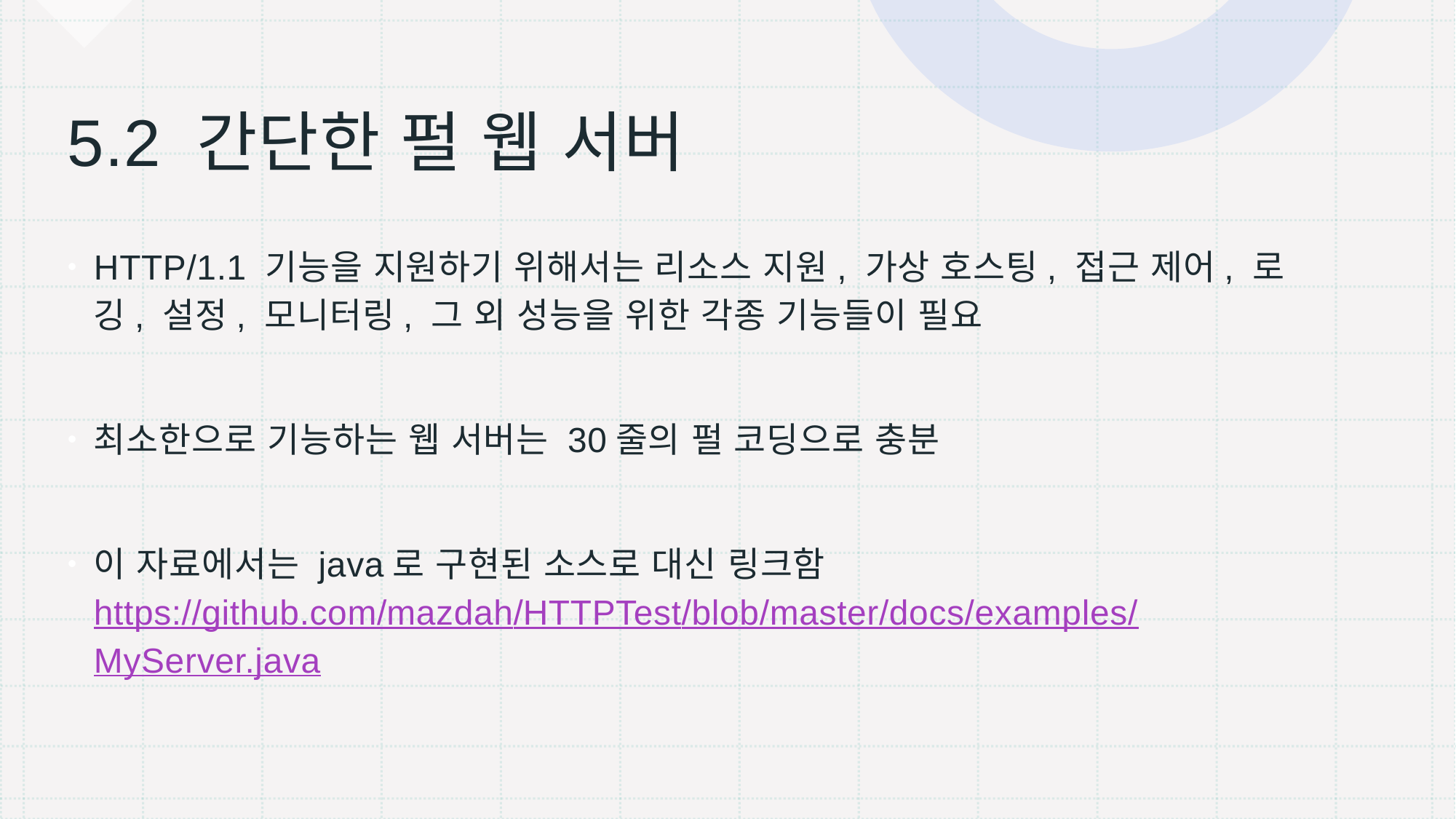

# 5.2 간단한 펄 웹 서버
HTTP/1.1 기능을 지원하기 위해서는 리소스 지원, 가상 호스팅, 접근 제어, 로깅, 설정, 모니터링, 그 외 성능을 위한 각종 기능들이 필요

최소한으로 기능하는 웹 서버는 30줄의 펄 코딩으로 충분

이 자료에서는 java로 구현된 소스로 대신 링크함
https://github.com/mazdah/HTTPTest/blob/master/docs/examples/MyServer.java